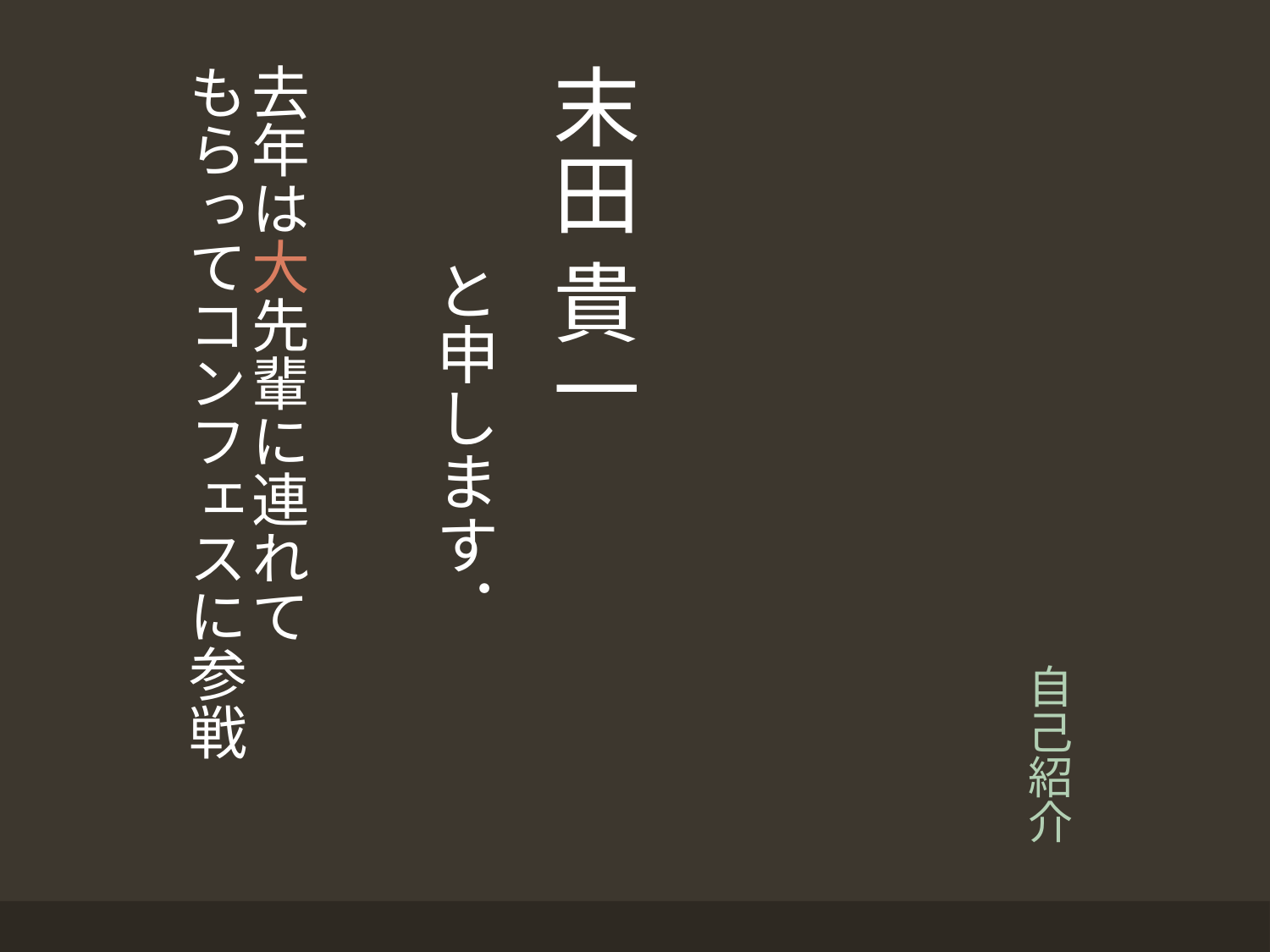

末田 貴一
         と申します．

去年は大先輩に連れて
もらってコンフェスに参戦

# 自己紹介